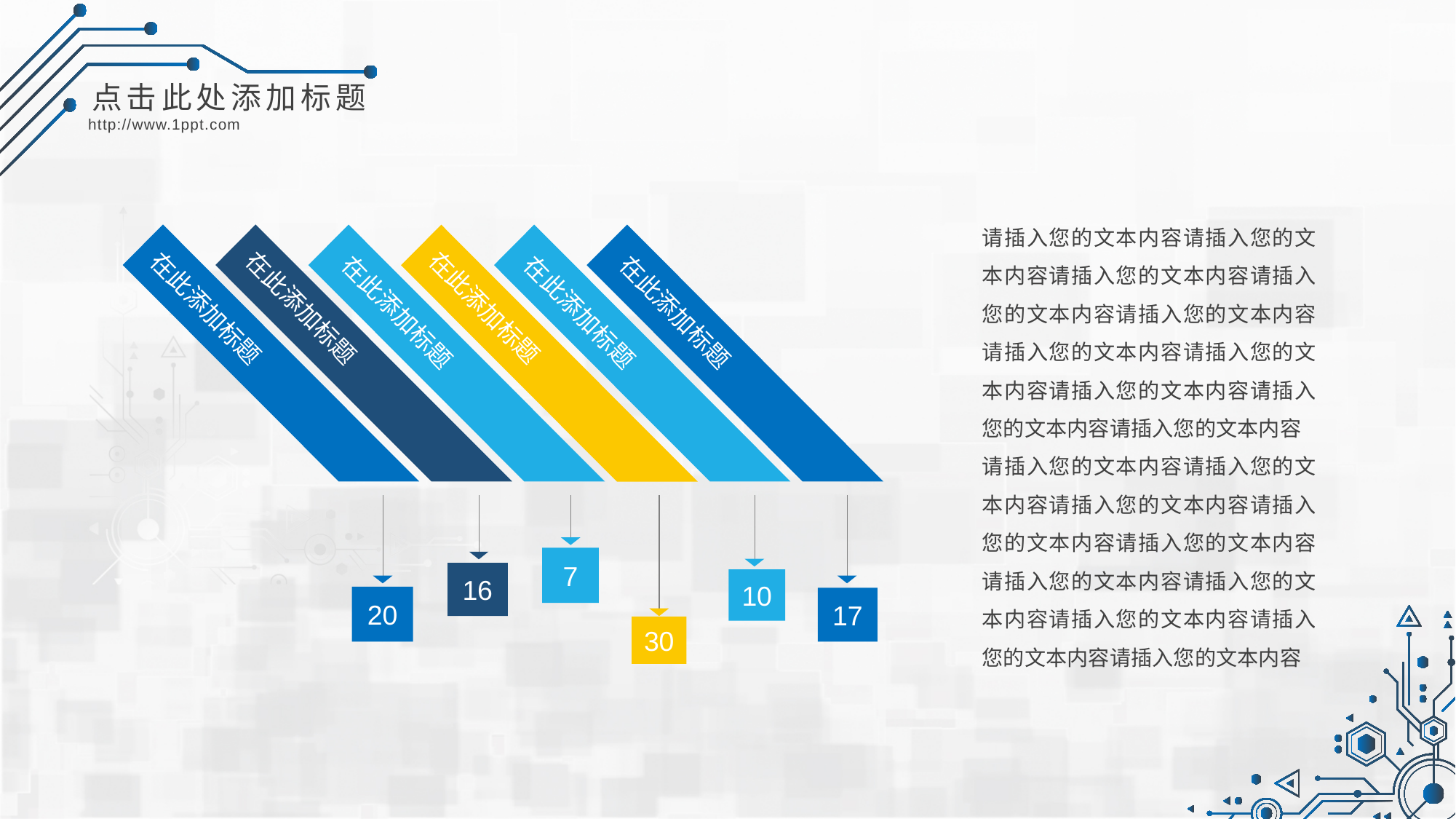

在此添加标题

在此添加标题

在此添加标题
请插入您的文本内容请插入您的文本内容请插入您的文本内容请插入您的文本内容请插入您的文本内容请插入您的文本内容请插入您的文本内容请插入您的文本内容请插入您的文本内容请插入您的文本内容
请插入您的文本内容请插入您的文本内容请插入您的文本内容请插入您的文本内容请插入您的文本内容请插入您的文本内容请插入您的文本内容请插入您的文本内容请插入您的文本内容请插入您的文本内容

在此添加标题

在此添加标题

在此添加标题

30

20

7

16

10

17